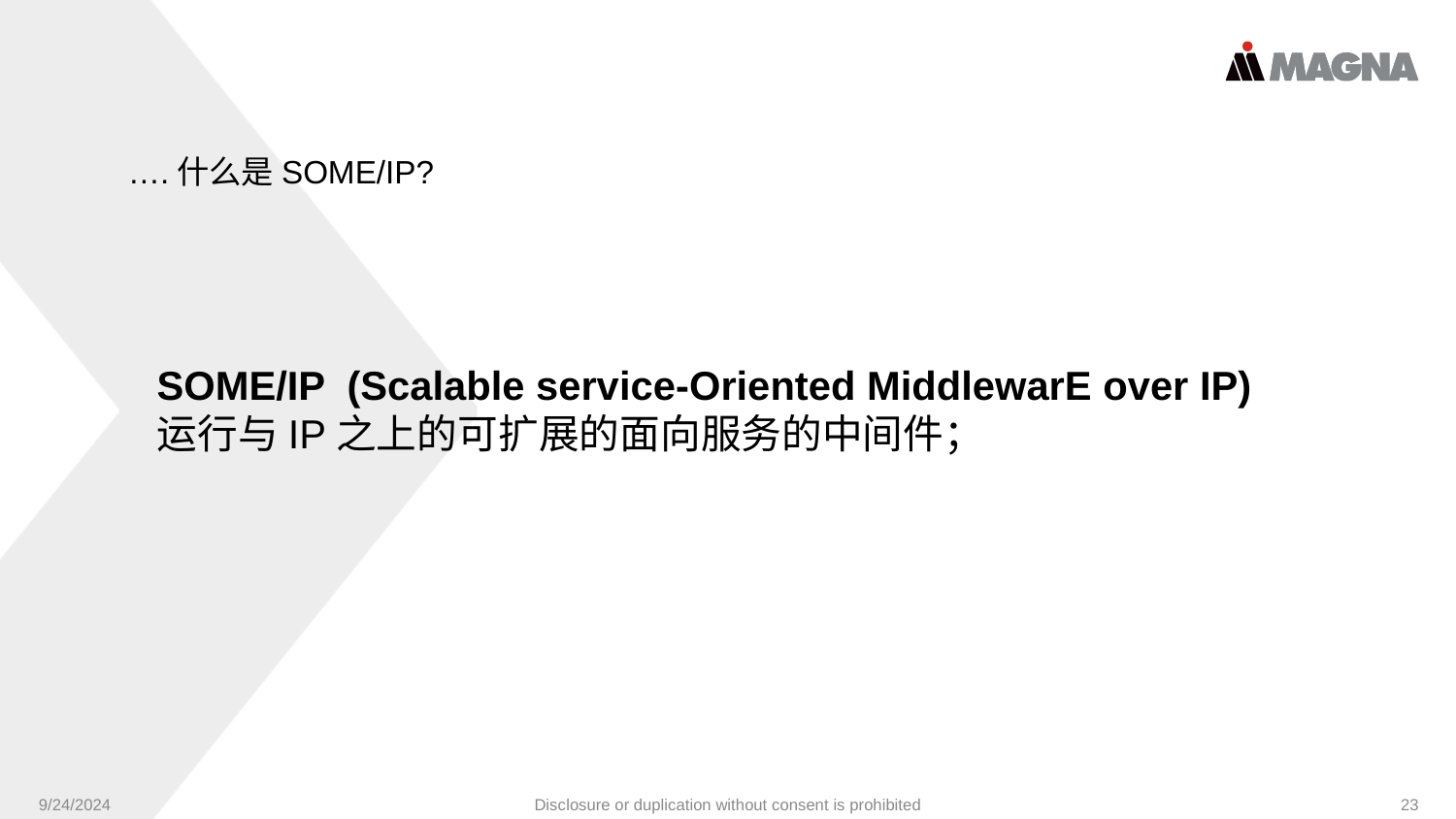

….什么是SOME/IP?
SOME/IP  (Scalable service-Oriented MiddlewarE over IP)
运行与IP之上的可扩展的面向服务的中间件；
9/24/2024
Disclosure or duplication without consent is prohibited
23